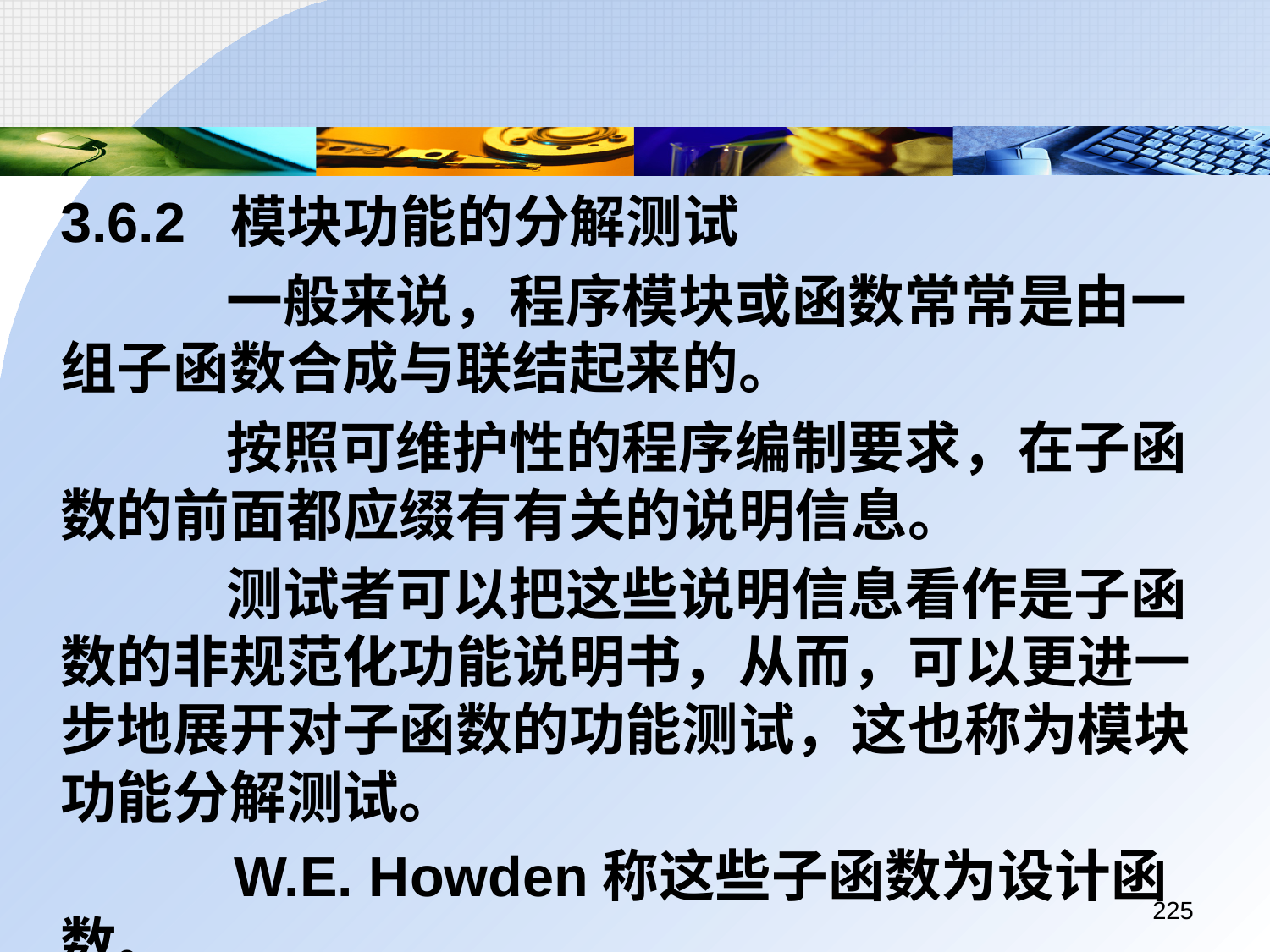

3.6.2  模块功能的分解测试
		  一般来说，程序模块或函数常常是由一组子函数合成与联结起来的。
		  按照可维护性的程序编制要求，在子函数的前面都应缀有有关的说明信息。
		  测试者可以把这些说明信息看作是子函数的非规范化功能说明书，从而，可以更进一步地展开对子函数的功能测试，这也称为模块功能分解测试。
		   W.E. Howden称这些子函数为设计函数。
225